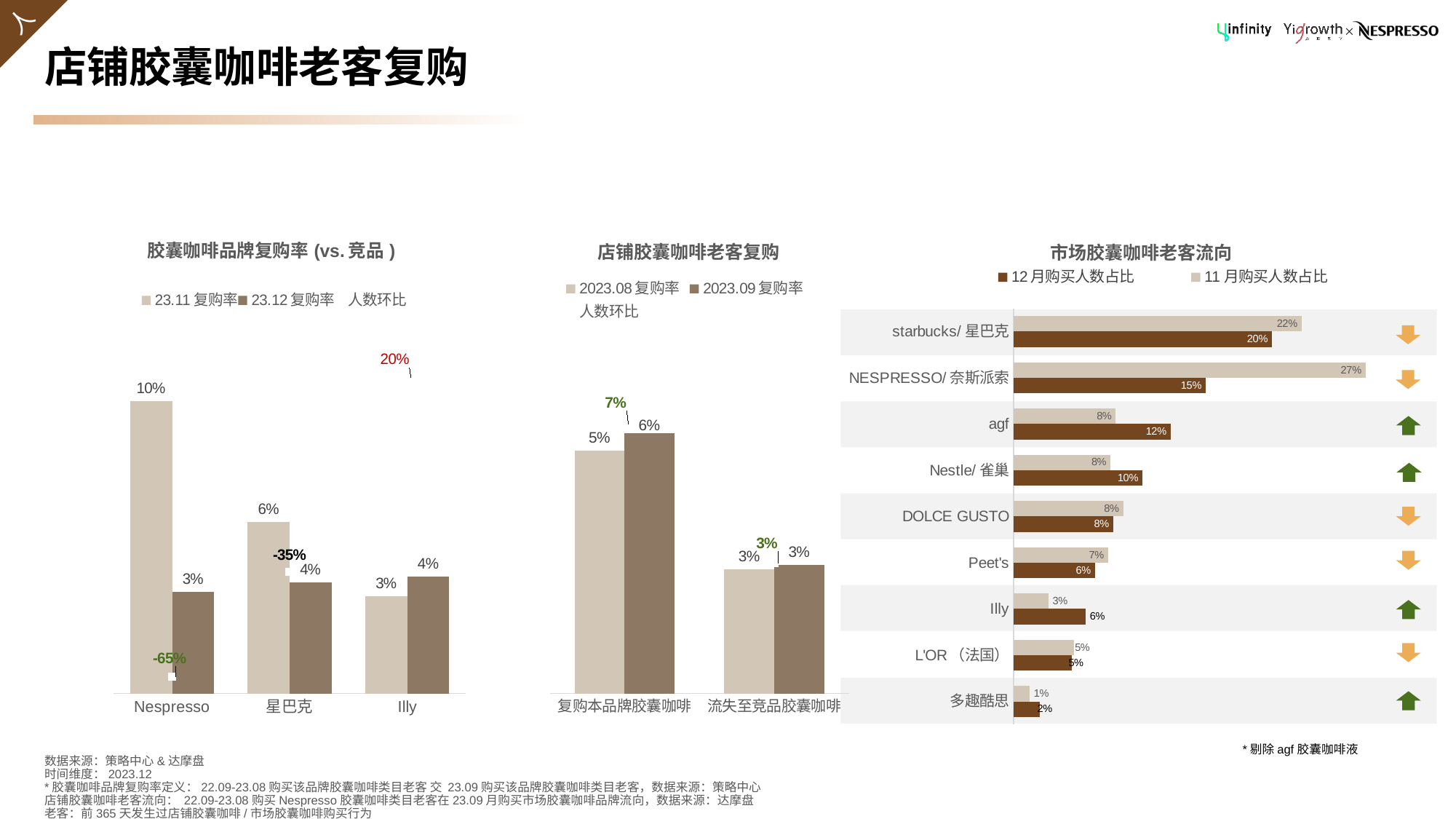

# 店铺胶囊咖啡老客复购

### Chart: 胶囊咖啡品牌复购率(vs.竞品)

| Category | 23.11复购率 | 23.12复购率 | 人数环比 |
|---|---|---|---|
| Nespresso | 0.1 | 0.034782608695652174 | -0.6521739130434783 |
| 星巴克 | 0.05862068965517241 | 0.03793103448275862 | -0.3529411764705882 |
| Illy | 0.03333333333333333 | 0.04 | 0.19999999999999996 |

### Chart: 店铺胶囊咖啡老客复购

| Category | 2023.08复购率 | 2023.09复购率 | 人数环比 |
|---|---|---|---|
| 复购本品牌胶囊咖啡 | 0.054880077308155376 | 0.05876242471820125 | 0.06956772750234541 |
| 流失至竞品胶囊咖啡 | 0.028028166782840123 | 0.02900257316062628 | 0.03363006923837775 |

### Chart: 市场胶囊咖啡老客流向

| Category | 11月购买人数占比 | 12月购买人数占比 |
|---|---|---|
| starbucks/星巴克 | 0.223 | 0.2 |
| NESPRESSO/奈斯派索 | 0.2726 | 0.1487 |
| agf | 0.0791 | 0.1216 |
| Nestle/雀巢 | 0.075 | 0.0997 |
| DOLCE GUSTO | 0.0849 | 0.077 |
| Peet's | 0.0732 | 0.063 |
| Illy | 0.0269 | 0.0558 |
| L'OR（法国） | 0.0467 | 0.0453 |
| 多趣酷思 | 0.0123 | 0.02 |

*剔除agf胶囊咖啡液
数据来源：策略中心&达摩盘
时间维度：2023.12
*胶囊咖啡品牌复购率定义：22.09-23.08购买该品牌胶囊咖啡类目老客 交 23.09购买该品牌胶囊咖啡类目老客，数据来源：策略中心
店铺胶囊咖啡老客流向： 22.09-23.08购买Nespresso胶囊咖啡类目老客在23.09月购买市场胶囊咖啡品牌流向，数据来源：达摩盘
老客：前365天发生过店铺胶囊咖啡/市场胶囊咖啡购买行为